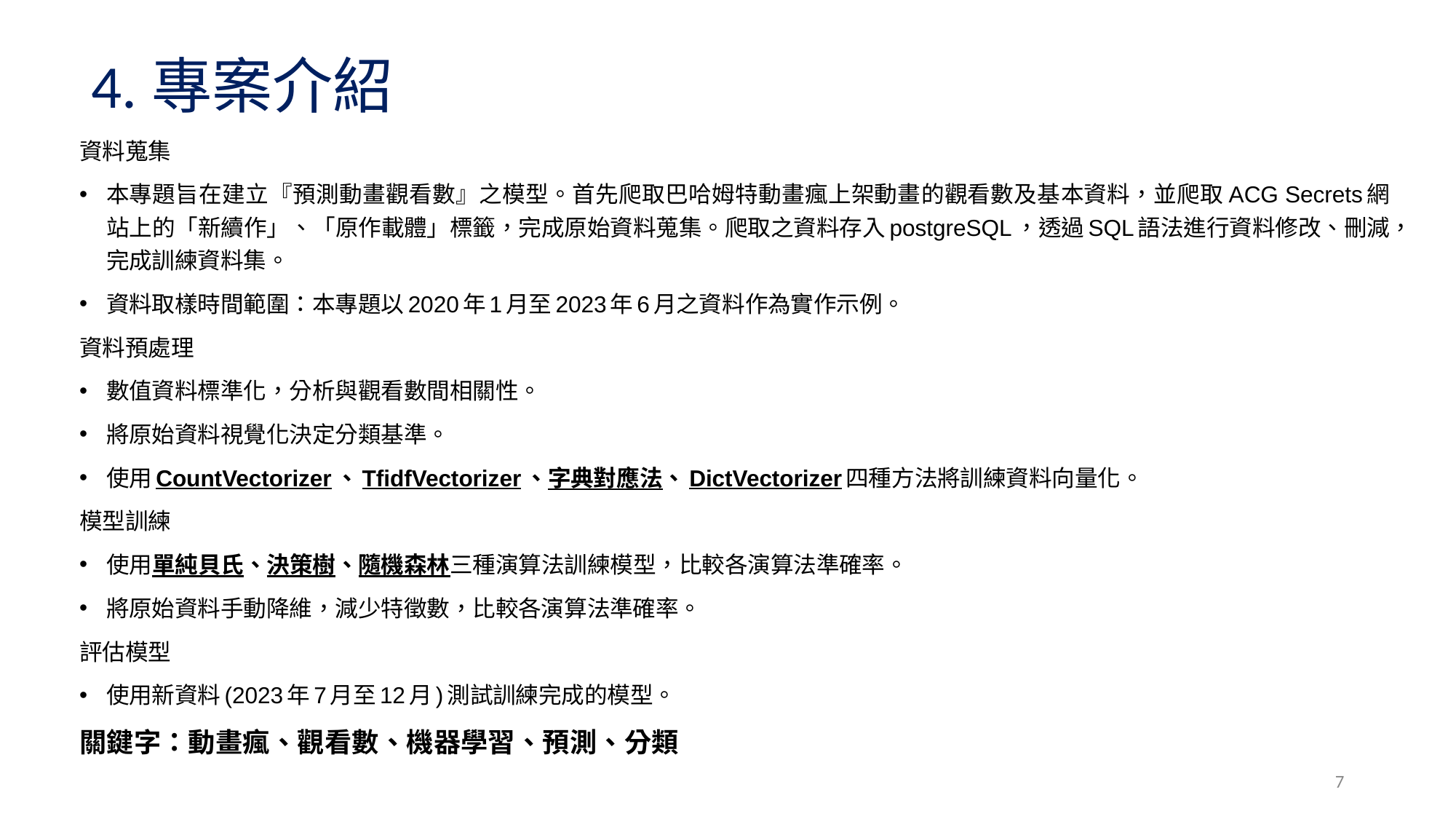

# 4.專案介紹
資料蒐集
本專題旨在建立『預測動畫觀看數』之模型。首先爬取巴哈姆特動畫瘋上架動畫的觀看數及基本資料，並爬取ACG Secrets網站上的「新續作」、「原作載體」標籤，完成原始資料蒐集。爬取之資料存入postgreSQL，透過SQL語法進行資料修改、刪減，完成訓練資料集。
資料取樣時間範圍：本專題以2020年1月至2023年6月之資料作為實作示例。
資料預處理
數值資料標準化，分析與觀看數間相關性。
將原始資料視覺化決定分類基準。
使用CountVectorizer、TfidfVectorizer、字典對應法、DictVectorizer四種方法將訓練資料向量化。
模型訓練
使用單純貝氏、決策樹、隨機森林三種演算法訓練模型，比較各演算法準確率。
將原始資料手動降維，減少特徵數，比較各演算法準確率。
評估模型
使用新資料(2023年7月至12月)測試訓練完成的模型。
關鍵字：動畫瘋、觀看數、機器學習、預測、分類

7